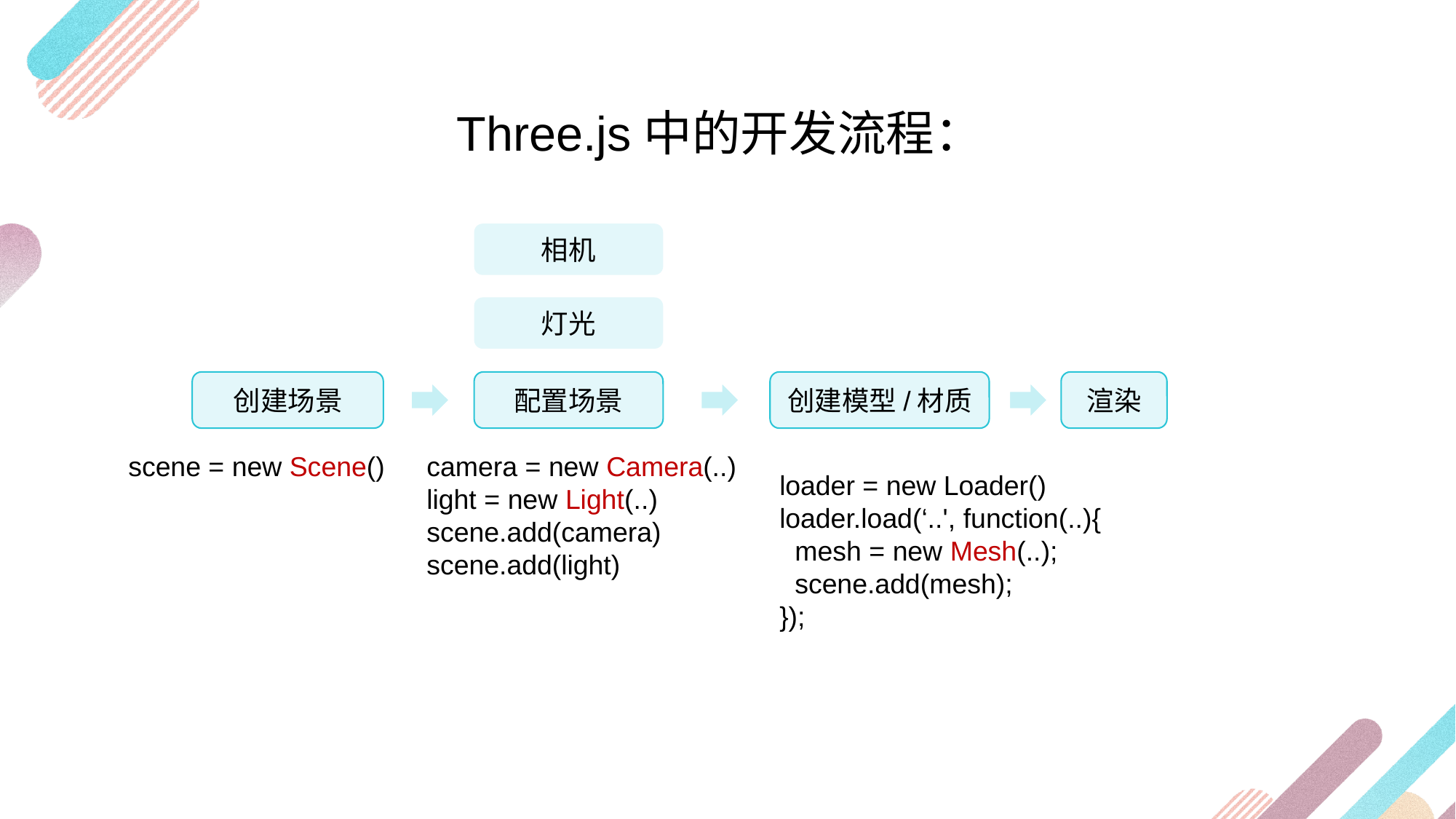

Three.js中的开发流程：
相机
灯光
创建场景
配置场景
创建模型/材质
渲染

scene = new Scene()
camera = new Camera(..)
light = new Light(..)
scene.add(camera)
scene.add(light)
loader = new Loader()
loader.load(‘..', function(..){
  mesh = new Mesh(..);
  scene.add(mesh);
});